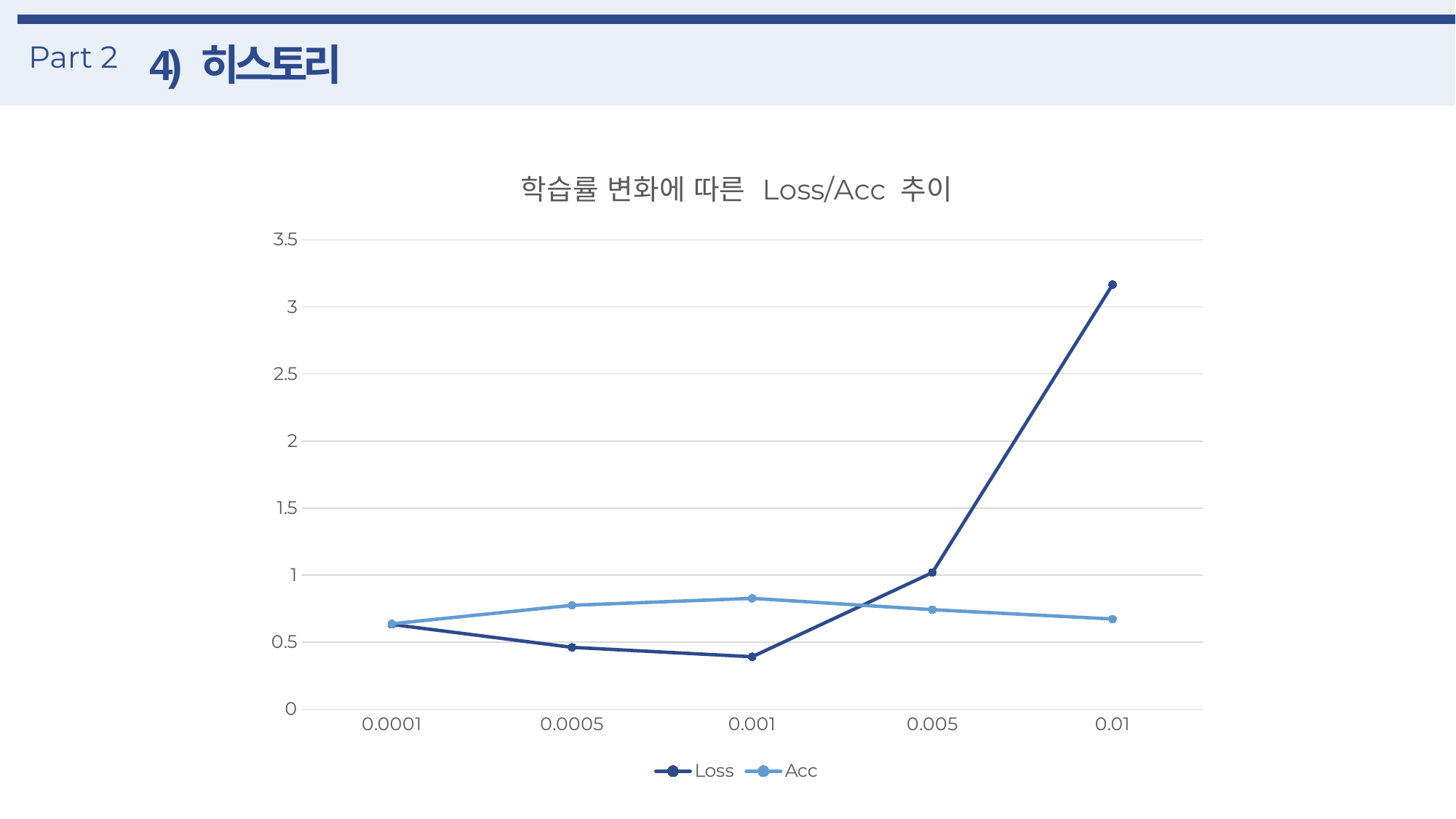

Part 2
4) 히스토리

### Chart: 학습률 변화에 따른 Loss/Acc 추이

| Category | Loss | Acc |  |
|---|---|---|---|
| 1E-4 | 0.6321 | 0.636932 | None |
| 5.0000000000000001E-4 | 0.4618 | 0.775181 | None |
| 1E-3 | 0.3914 | 0.826531 | None |
| 5.0000000000000001E-3 | 1.019 | 0.742265 | None |
| 0.01 | 3.1657 | 0.672811 | None |